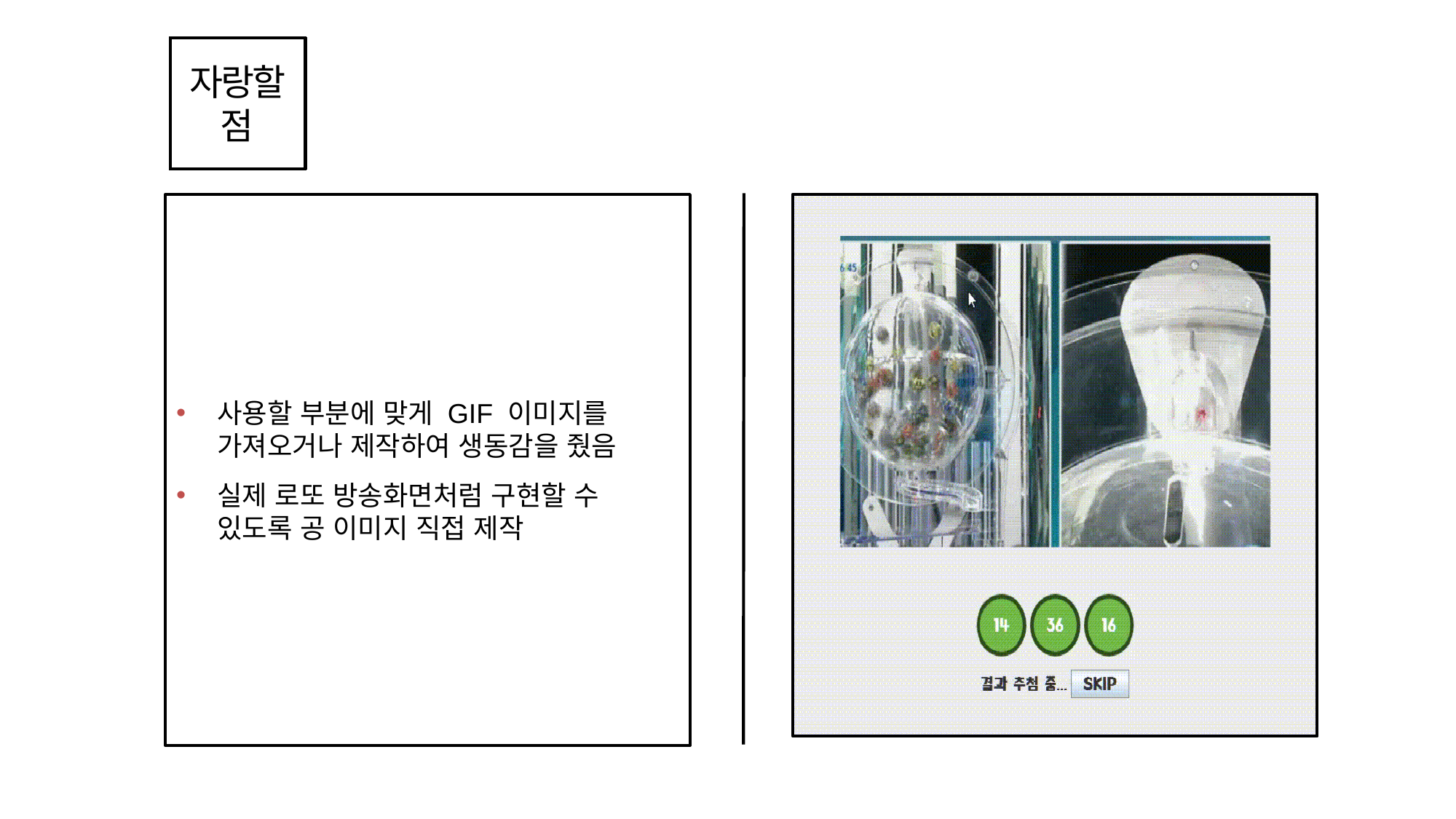

자랑할 점

사용할 부분에 맞게 GIF 이미지를 가져오거나 제작하여 생동감을 줬음
실제 로또 방송화면처럼 구현할 수 있도록 공 이미지 직접 제작